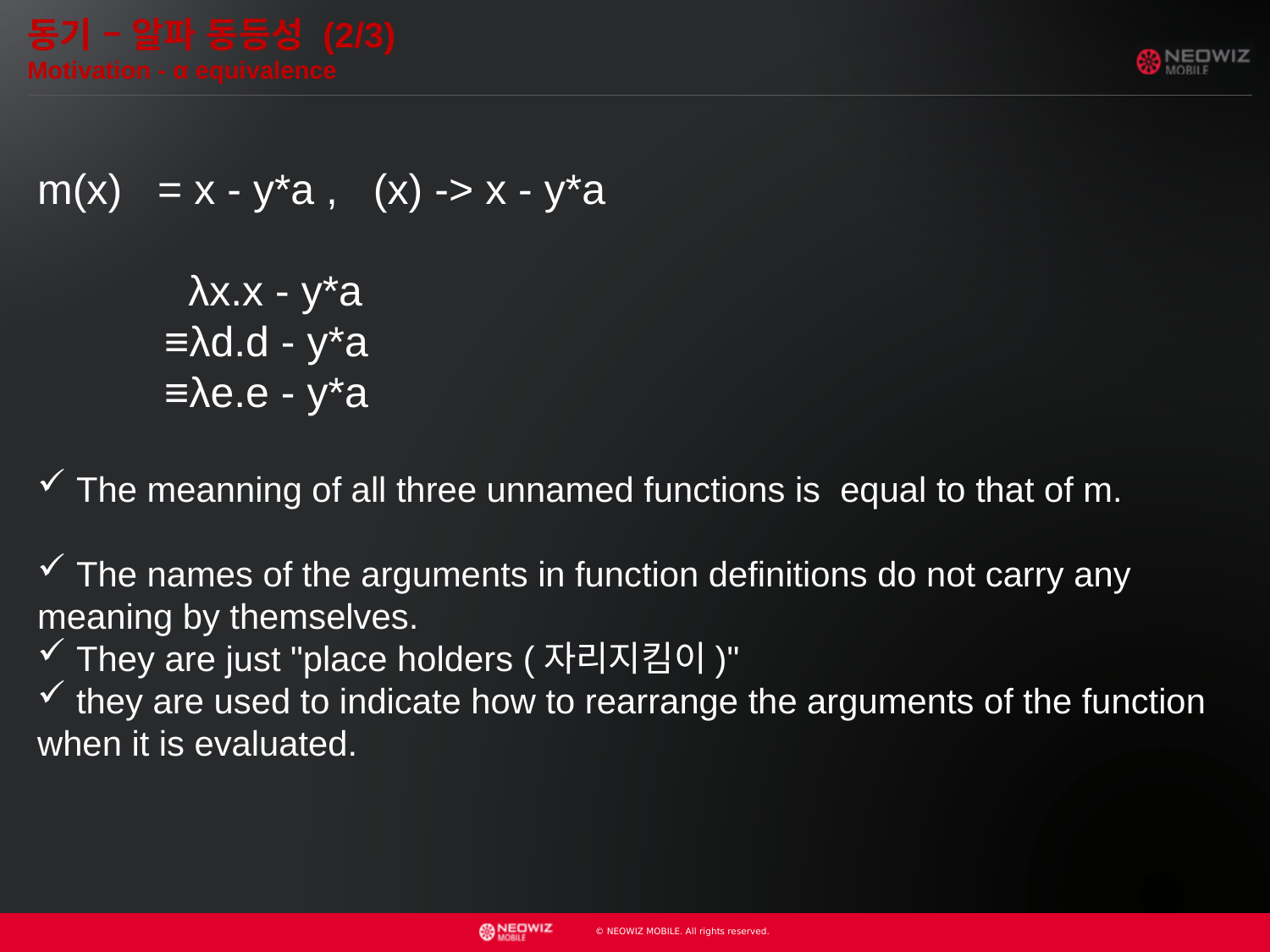

동기 – 알파 동등성 (2/3)
Motivation - α equivalence
m(x)   = x - y*a ,   (x) -> x - y*a

   	  λx.x - y*a
 	≡λd.d - y*a
 	≡λe.e - y*a

 The meanning of all three unnamed functions is  equal to that of m.

 The names of the arguments in function definitions do not carry any meaning by themselves.
 They are just "place holders (자리지킴이)"
 they are used to indicate how to rearrange the arguments of the function when it is evaluated.